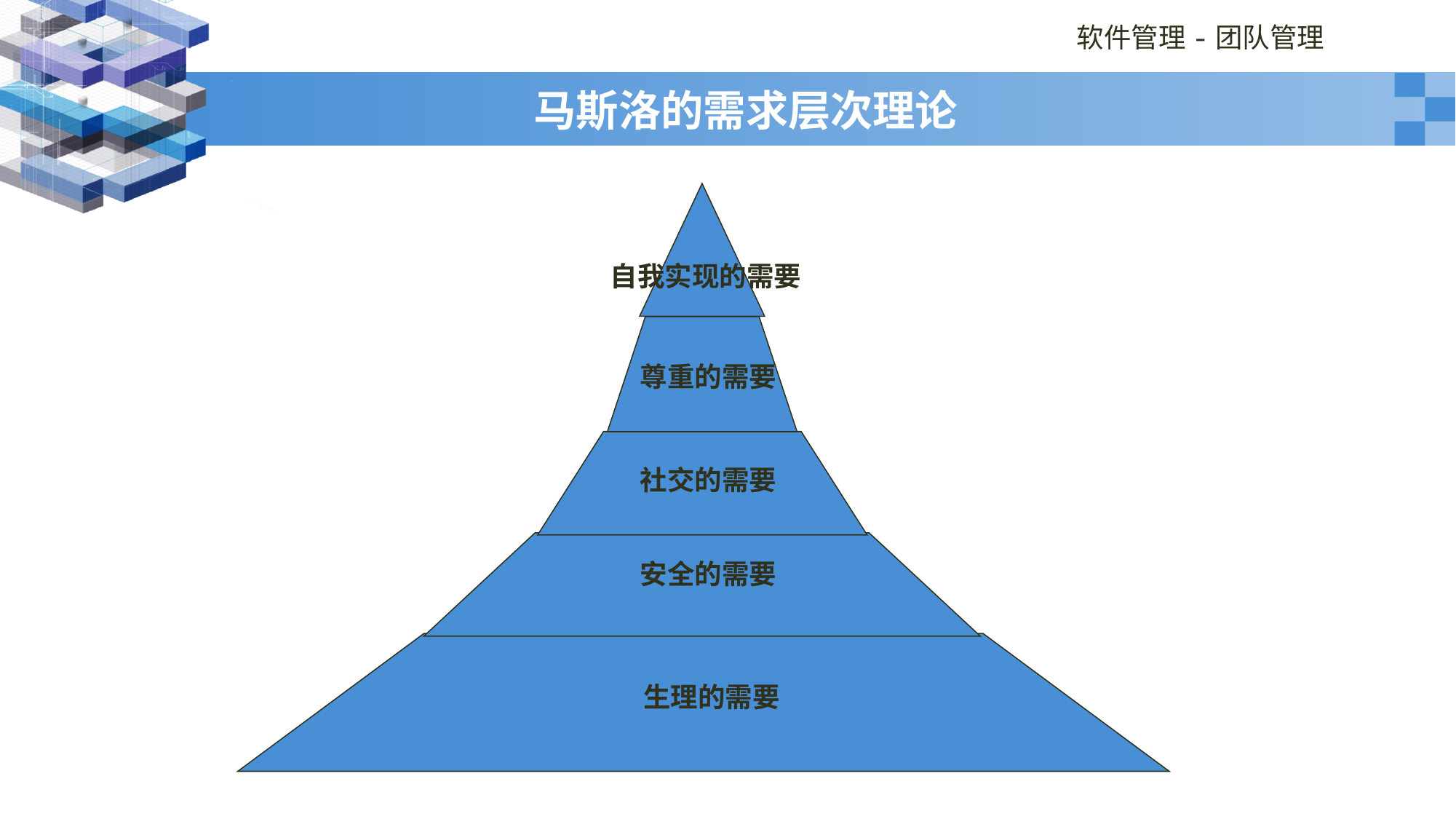

# 马斯洛的需求层次理论

自我实现的需要

尊重的需要

社交的需要

安全的需要

生理的需要